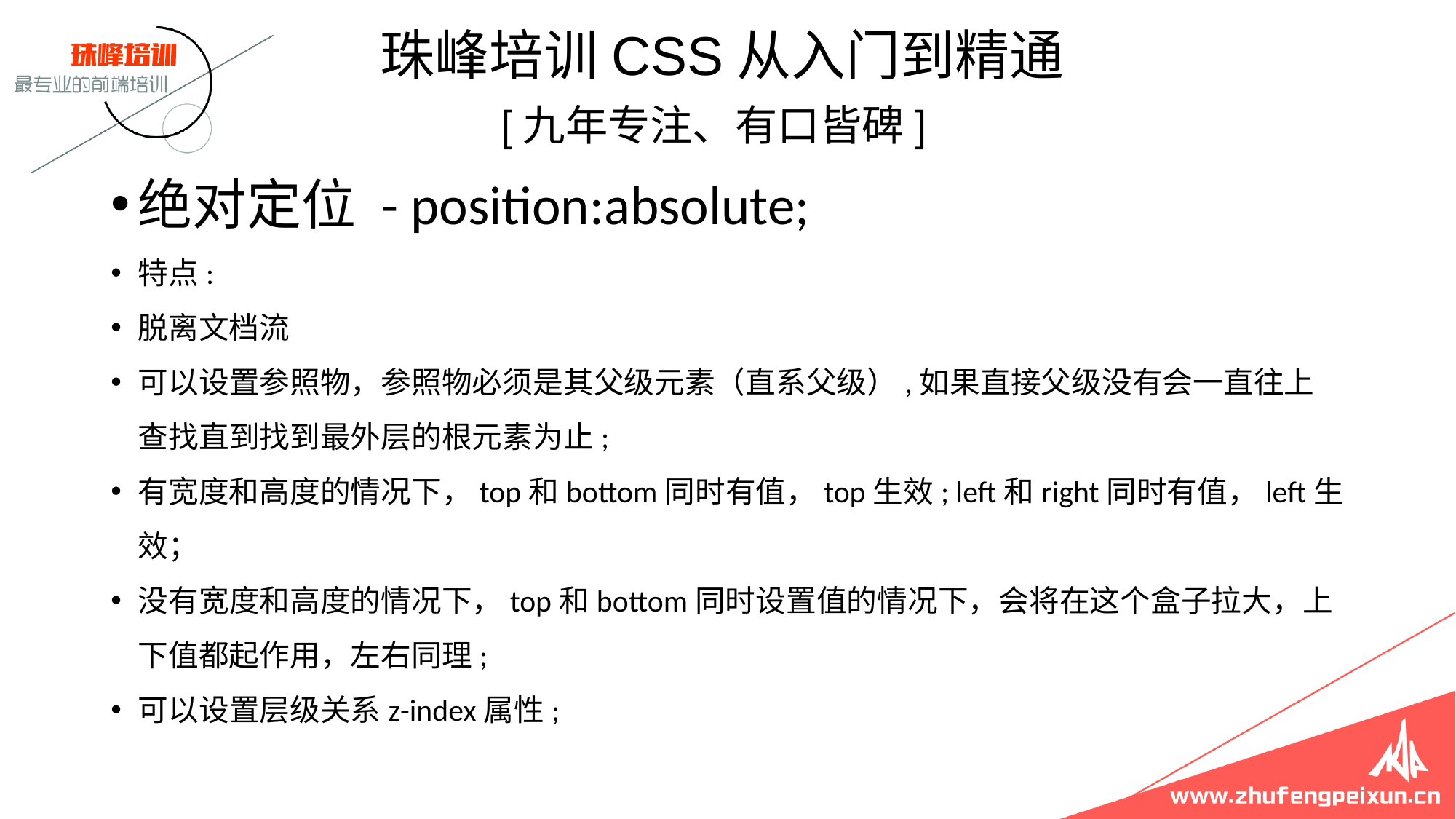

珠峰培训CSS从入门到精通
        [九年专注、有口皆碑]
绝对定位 - position:absolute;
特点:
脱离文档流
可以设置参照物，参照物必须是其父级元素（直系父级）,如果直接父级没有会一直往上查找直到找到最外层的根元素为止;
有宽度和高度的情况下，top和bottom同时有值，top生效; left和right同时有值，left生效；
没有宽度和高度的情况下，top和bottom同时设置值的情况下，会将在这个盒子拉大，上下值都起作用，左右同理;
可以设置层级关系z-index属性;